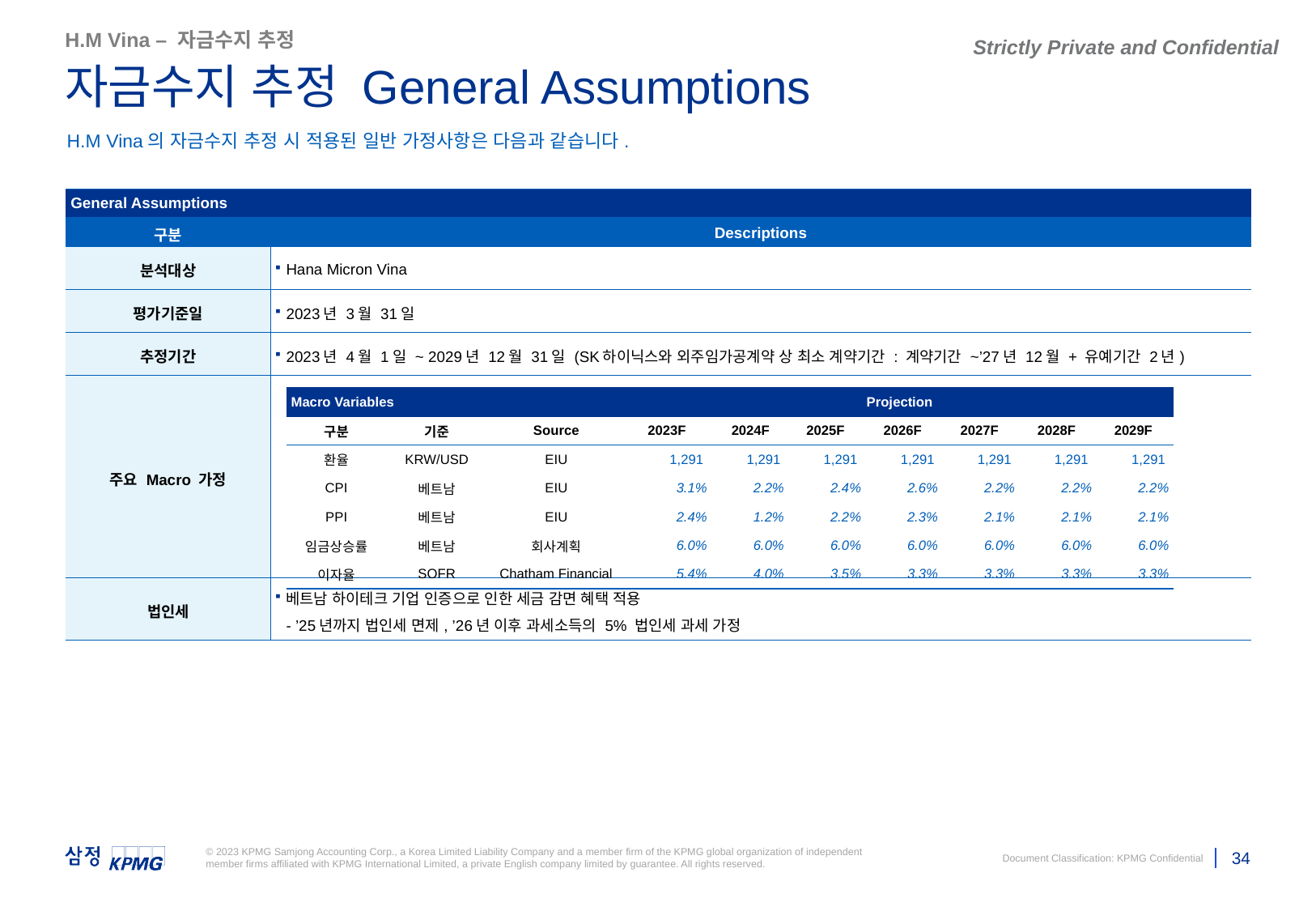

H.M Vina – 자금수지 추정
자금수지 추정 General Assumptions
H.M Vina의 자금수지 추정 시 적용된 일반 가정사항은 다음과 같습니다.
| General Assumptions |  |
| --- | --- |
| 구분 | Descriptions |
| 분석대상 | Hana Micron Vina |
| 평가기준일 | 2023년 3월 31일 |
| 추정기간 | 2023년 4월 1일 ~ 2029년 12월 31일 (SK하이닉스와 외주임가공계약 상 최소 계약기간 : 계약기간 ~’27년 12월 + 유예기간 2년) |
| 주요 Macro 가정 |  |
| 법인세 | 베트남 하이테크 기업 인증으로 인한 세금 감면 혜택 적용 - ’25년까지 법인세 면제, ’26년 이후 과세소득의 5% 법인세 과세 가정 |
| Macro Variables |  |  | Projection |  |  |  |  |  |  |
| --- | --- | --- | --- | --- | --- | --- | --- | --- | --- |
| 구분 | 기준 | Source | 2023F | 2024F | 2025F | 2026F | 2027F | 2028F | 2029F |
| 환율 | KRW/USD | EIU | 1,291 | 1,291 | 1,291 | 1,291 | 1,291 | 1,291 | 1,291 |
| CPI | 베트남 | EIU | 3.1% | 2.2% | 2.4% | 2.6% | 2.2% | 2.2% | 2.2% |
| PPI | 베트남 | EIU | 2.4% | 1.2% | 2.2% | 2.3% | 2.1% | 2.1% | 2.1% |
| 임금상승률 | 베트남 | 회사계획 | 6.0% | 6.0% | 6.0% | 6.0% | 6.0% | 6.0% | 6.0% |
| 이자율 | SOFR | Chatham Financial | 5.4% | 4.0% | 3.5% | 3.3% | 3.3% | 3.3% | 3.3% |